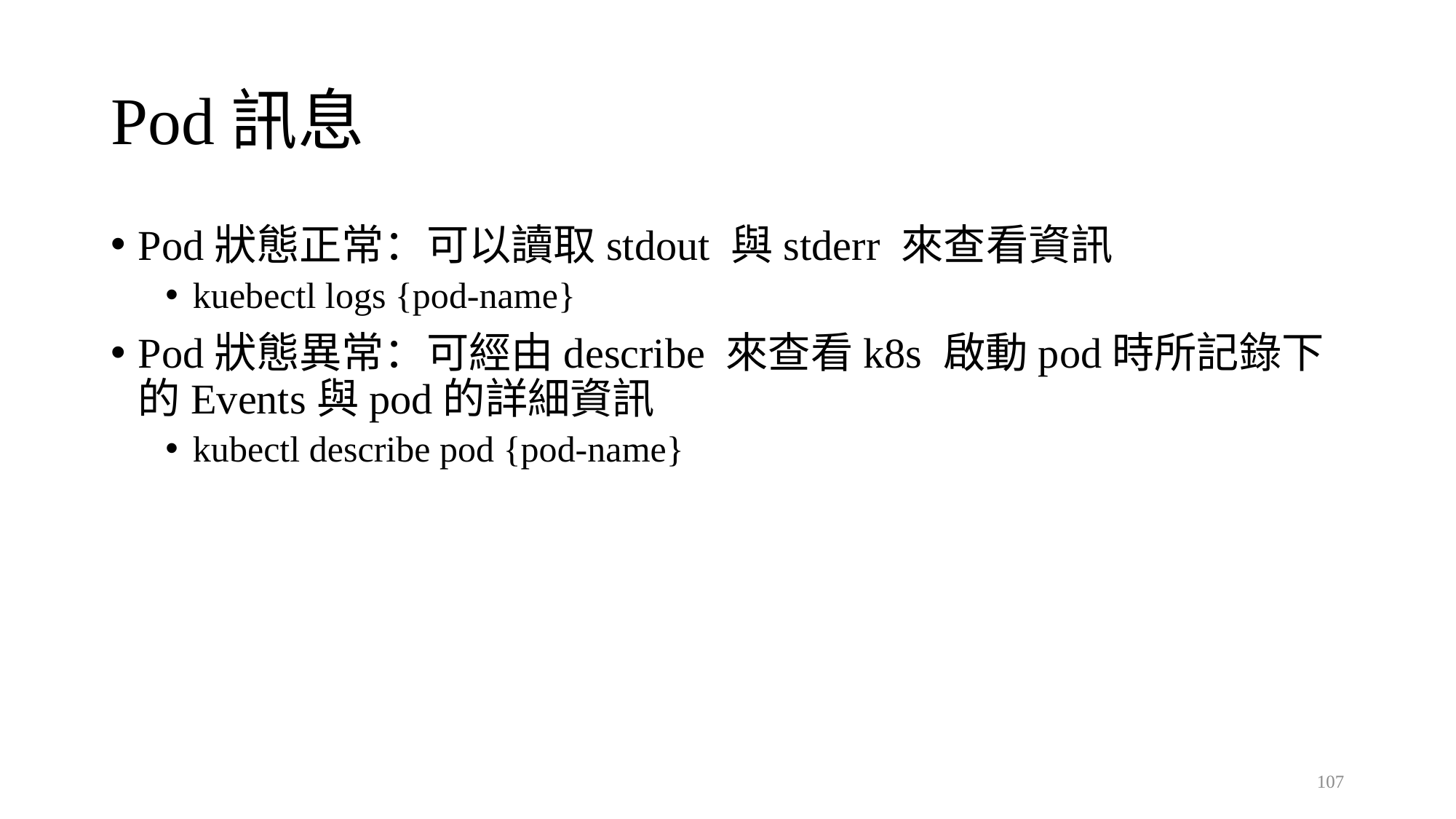

# Pod訊息
Pod狀態正常：可以讀取stdout 與stderr 來查看資訊
kuebectl logs {pod-name}
Pod狀態異常：可經由describe 來查看k8s 啟動pod時所記錄下的Events與pod的詳細資訊
kubectl describe pod {pod-name}

107